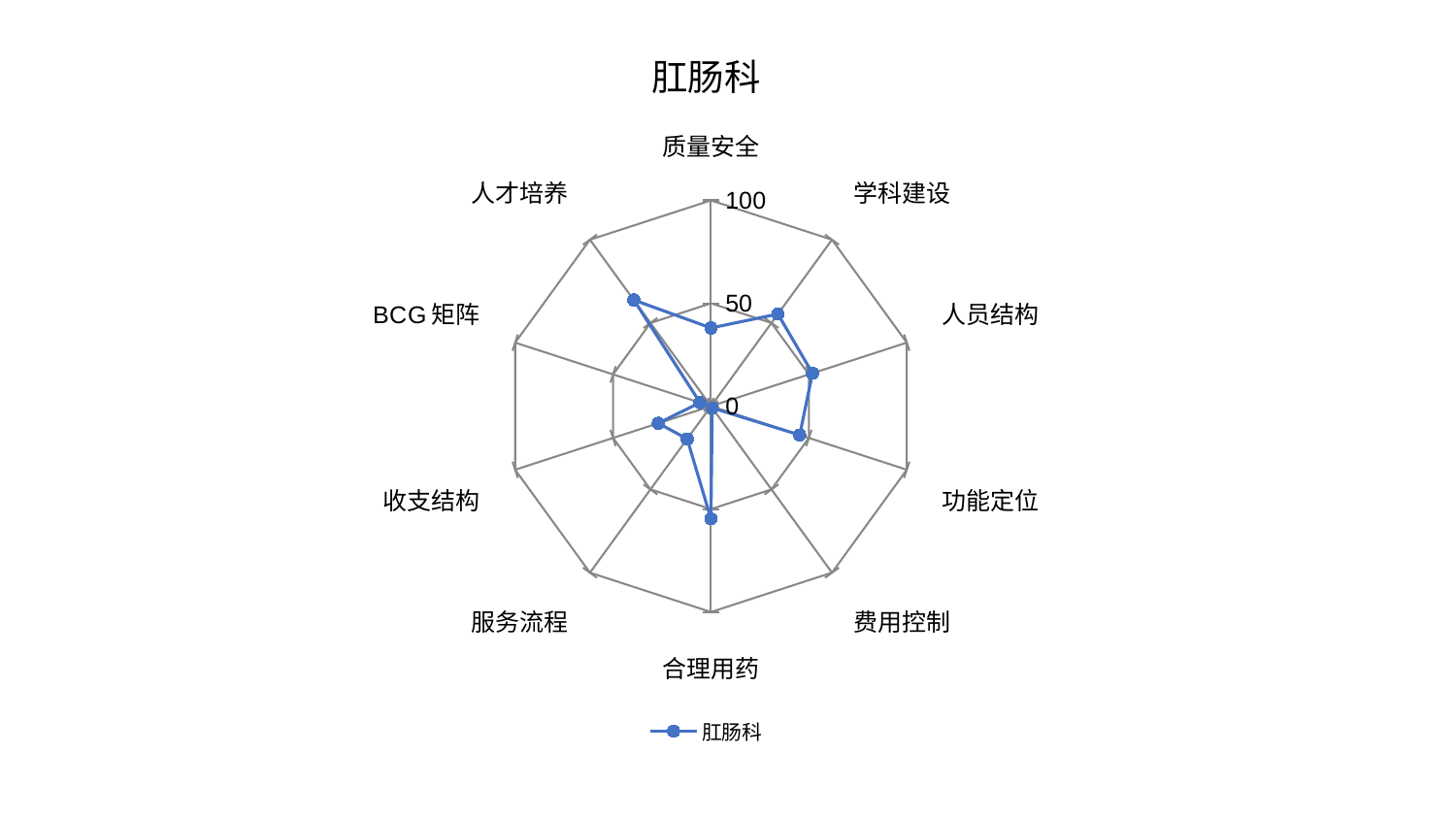

### Chart: 肛肠科

| Category | 肛肠科 |
|---|---|
| 质量安全 | 38.02662875255963 |
| 学科建设 | 55.33544515247477 |
| 人员结构 | 51.841063572862 |
| 功能定位 | 45.32173604036523 |
| 费用控制 | 1.0366171283578682 |
| 合理用药 | 54.74370149963262 |
| 服务流程 | 19.673124572133585 |
| 收支结构 | 26.90882633828569 |
| BCG矩阵 | 5.617520335964519 |
| 人才培养 | 63.796444333650605 |
117